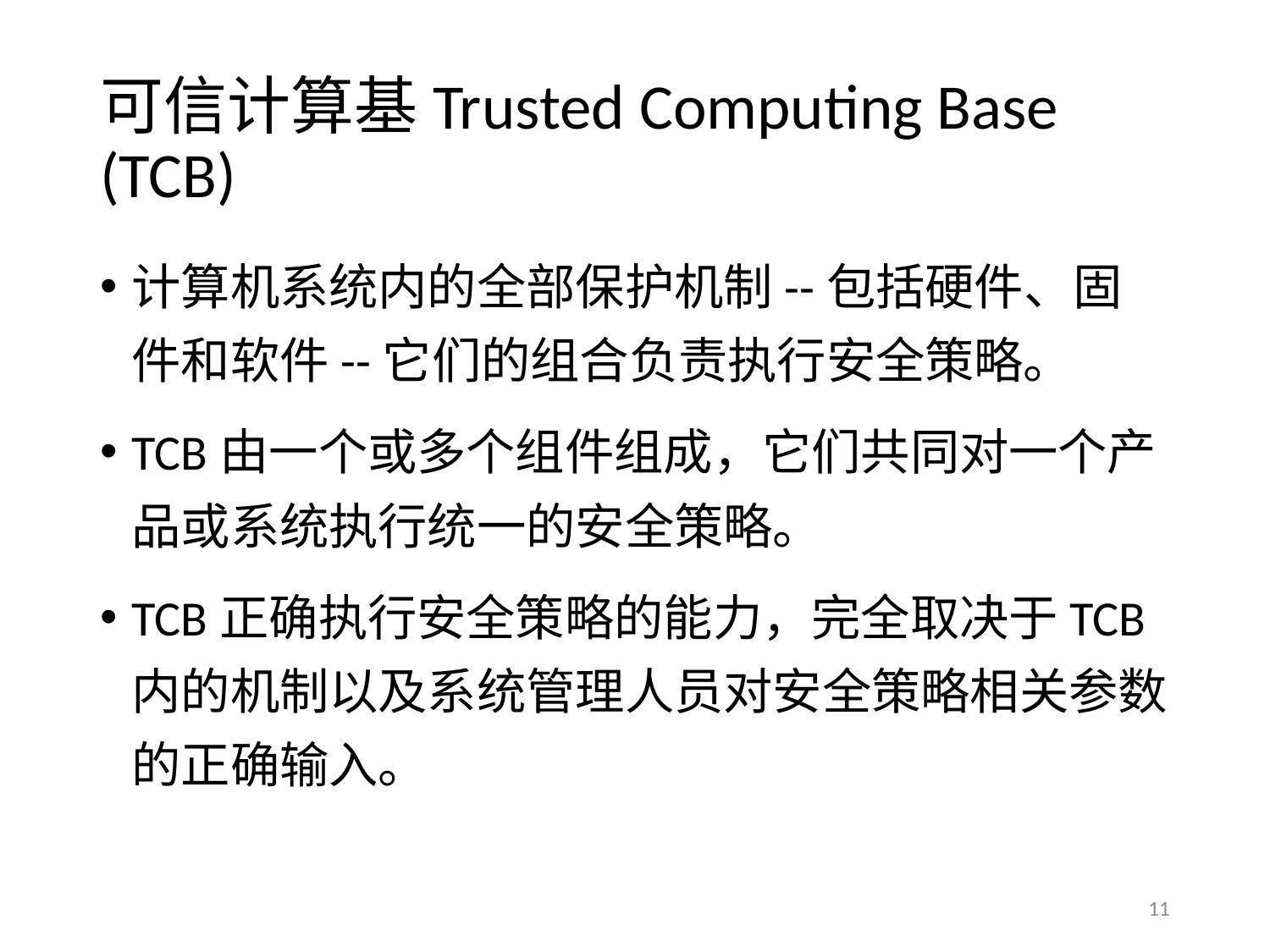

# 可信计算基Trusted Computing Base (TCB)
计算机系统内的全部保护机制--包括硬件、固件和软件--它们的组合负责执行安全策略。
TCB由一个或多个组件组成，它们共同对一个产品或系统执行统一的安全策略。
TCB正确执行安全策略的能力，完全取决于TCB内的机制以及系统管理人员对安全策略相关参数的正确输入。
11